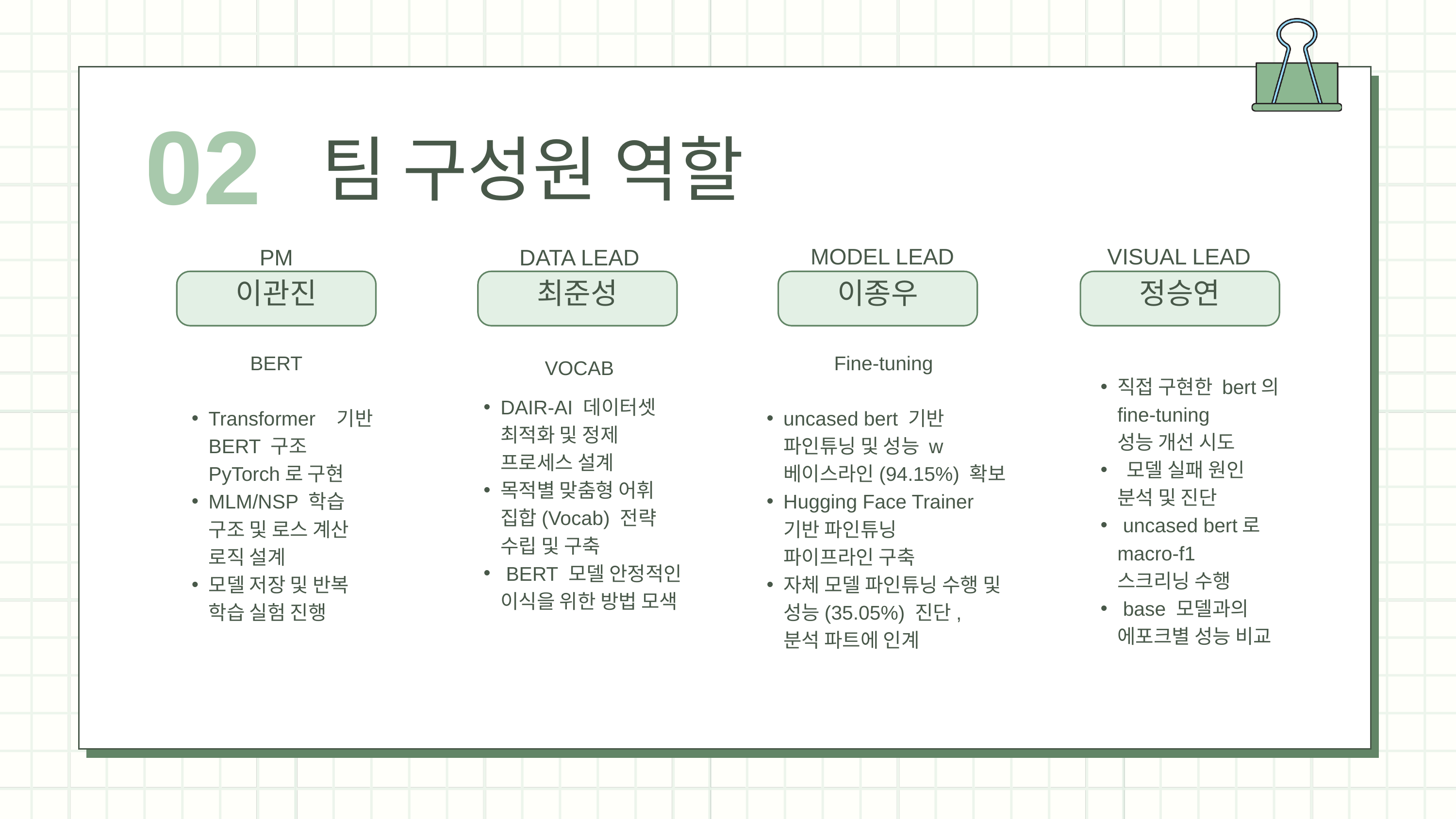

02
팀 구성원 역할
MODEL LEAD
VISUAL LEAD
PM
DATA LEAD

이관진

최준성

이종우

정승연
BERT

Transformer   기반 BERT 구조PyTorch로 구현
MLM/NSP 학습 구조 및 로스 계산 로직 설계
모델 저장 및 반복 학습 실험 진행
Fine-tuning

uncased bert 기반
파인튜닝 및 성능 w
베이스라인(94.15%) 확보
Hugging Face Trainer 기반 파인튜닝
파이프라인 구축
자체 모델 파인튜닝 수행 및 성능(35.05%) 진단,
분석 파트에 인계

VOCAB
직접 구현한 bert의 fine-tuning
성능 개선 시도
 모델 실패 원인
분석 및 진단
 uncased bert로 macro-f1
스크리닝 수행
 base 모델과의
에포크별 성능 비교
DAIR-AI 데이터셋 최적화 및 정제 프로세스 설계
목적별 맞춤형 어휘 집합(Vocab) 전략 수립 및 구축
 BERT 모델 안정적인 이식을 위한 방법 모색